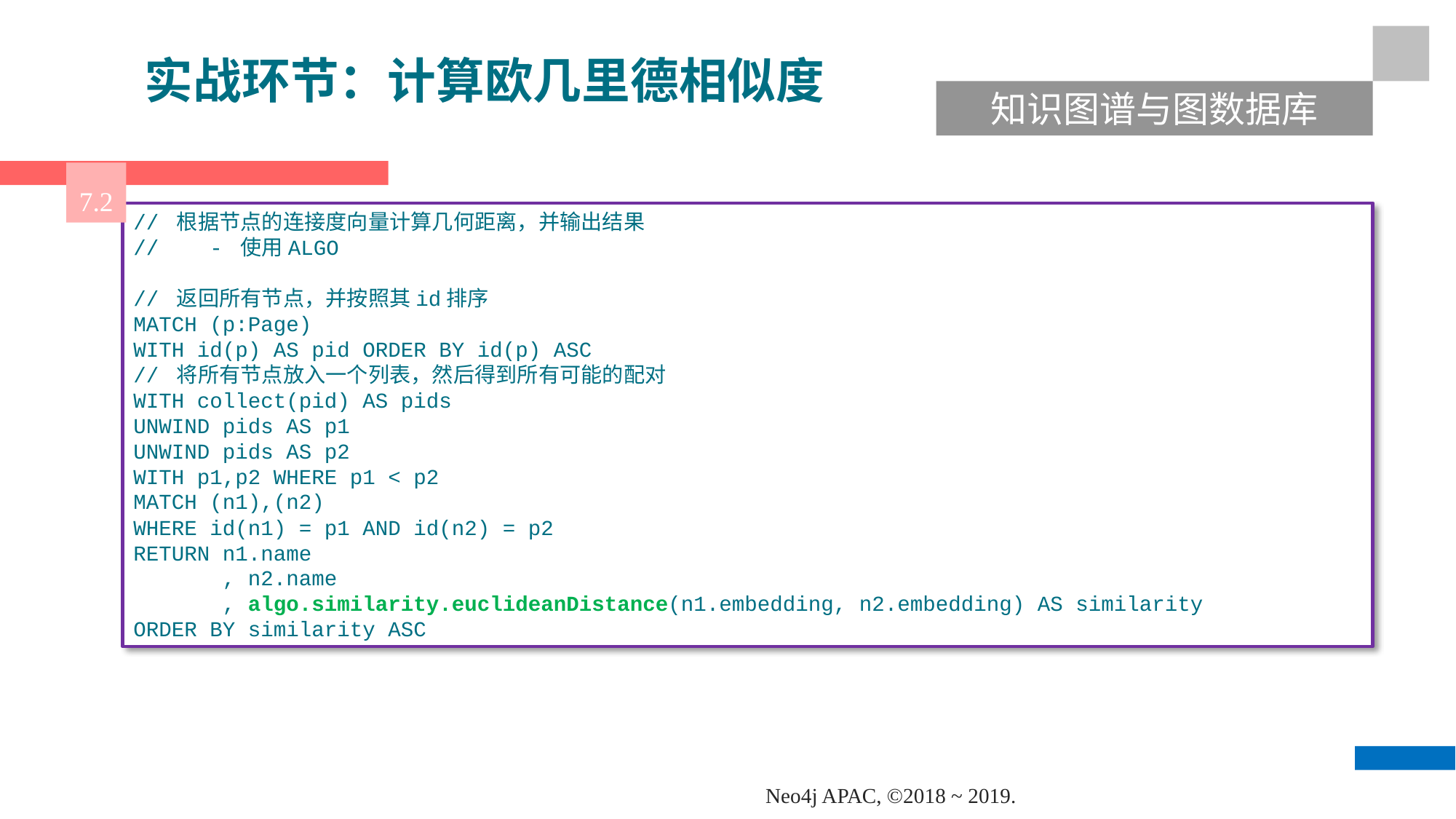

实战环节：计算欧几里德相似度
知识图谱与图数据库
7.2
// 根据节点的连接度向量计算几何距离，并输出结果
//    - 使用ALGO

// 返回所有节点，并按照其id排序
MATCH (p:Page)
WITH id(p) AS pid ORDER BY id(p) ASC
// 将所有节点放入一个列表，然后得到所有可能的配对
WITH collect(pid) AS pids
UNWIND pids AS p1
UNWIND pids AS p2
WITH p1,p2 WHERE p1 < p2
MATCH (n1),(n2)
WHERE id(n1) = p1 AND id(n2) = p2
RETURN n1.name
       , n2.name
       , algo.similarity.euclideanDistance(n1.embedding, n2.embedding) AS similarity
ORDER BY similarity ASC